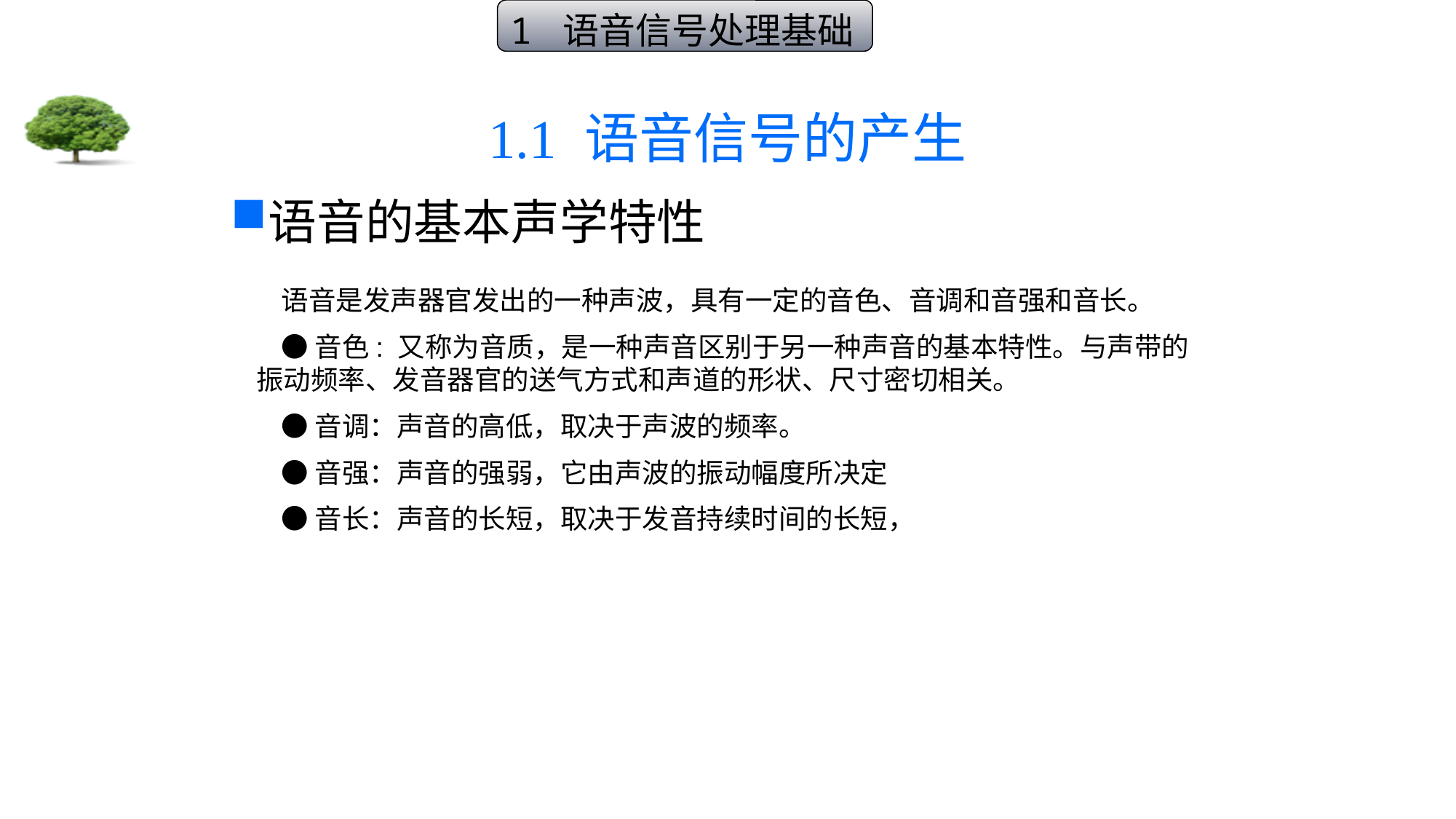

1 语音信号处理基础

# 1.1 语音信号的产生
语音的基本声学特性
   语音是发声器官发出的一种声波，具有一定的音色、音调和音强和音长。
    ●音色: 又称为音质，是一种声音区别于另一种声音的基本特性。与声带的振动频率、发音器官的送气方式和声道的形状、尺寸密切相关。
    ●音调：声音的高低，取决于声波的频率。
    ●音强：声音的强弱，它由声波的振动幅度所决定
    ●音长：声音的长短，取决于发音持续时间的长短，